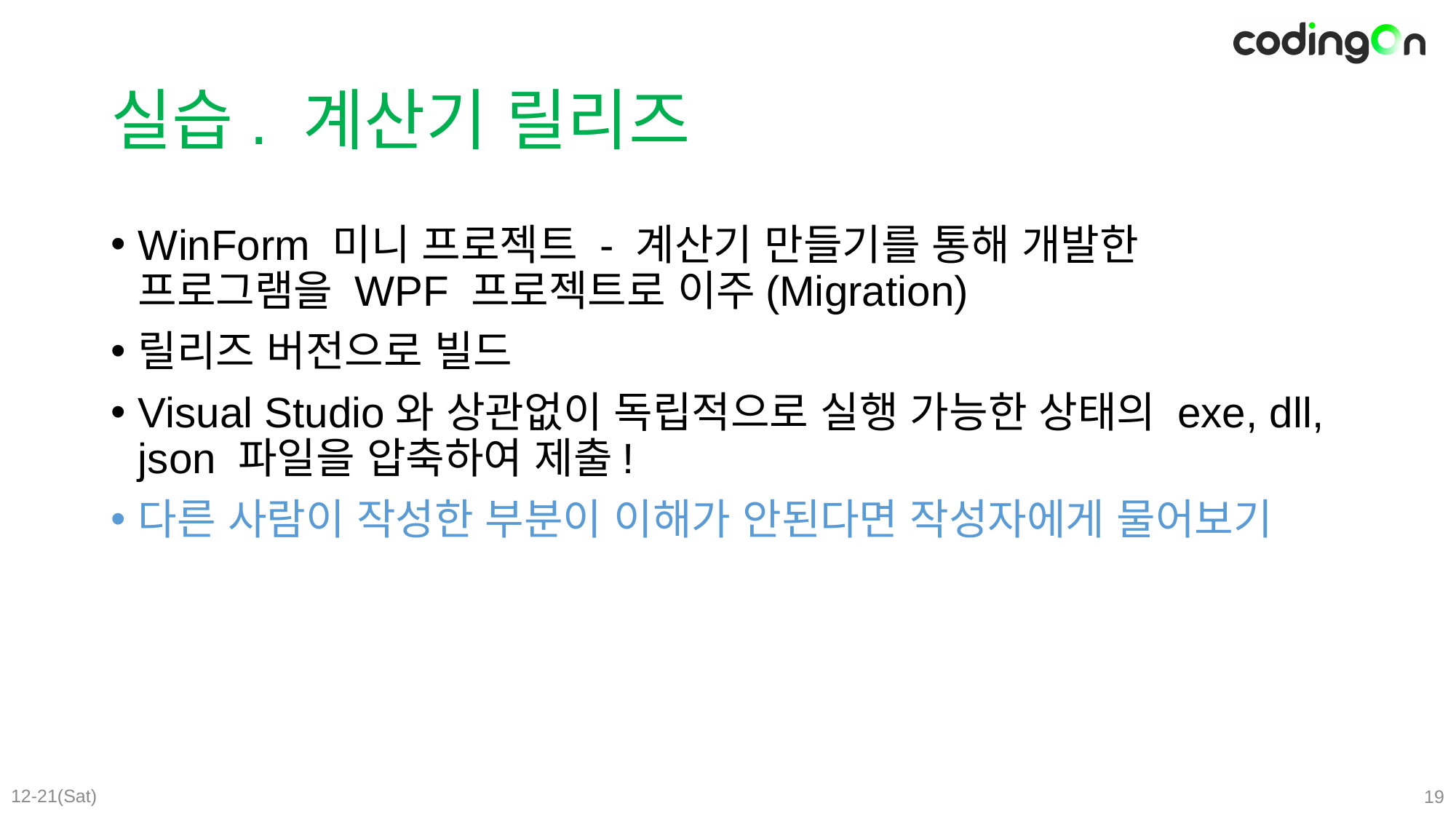

# 실습. 계산기 릴리즈
WinForm 미니 프로젝트 - 계산기 만들기를 통해 개발한 프로그램을 WPF 프로젝트로 이주(Migration)
릴리즈 버전으로 빌드
Visual Studio와 상관없이 독립적으로 실행 가능한 상태의 exe, dll, json 파일을 압축하여 제출!
다른 사람이 작성한 부분이 이해가 안된다면 작성자에게 물어보기
12-21(Sat)
19